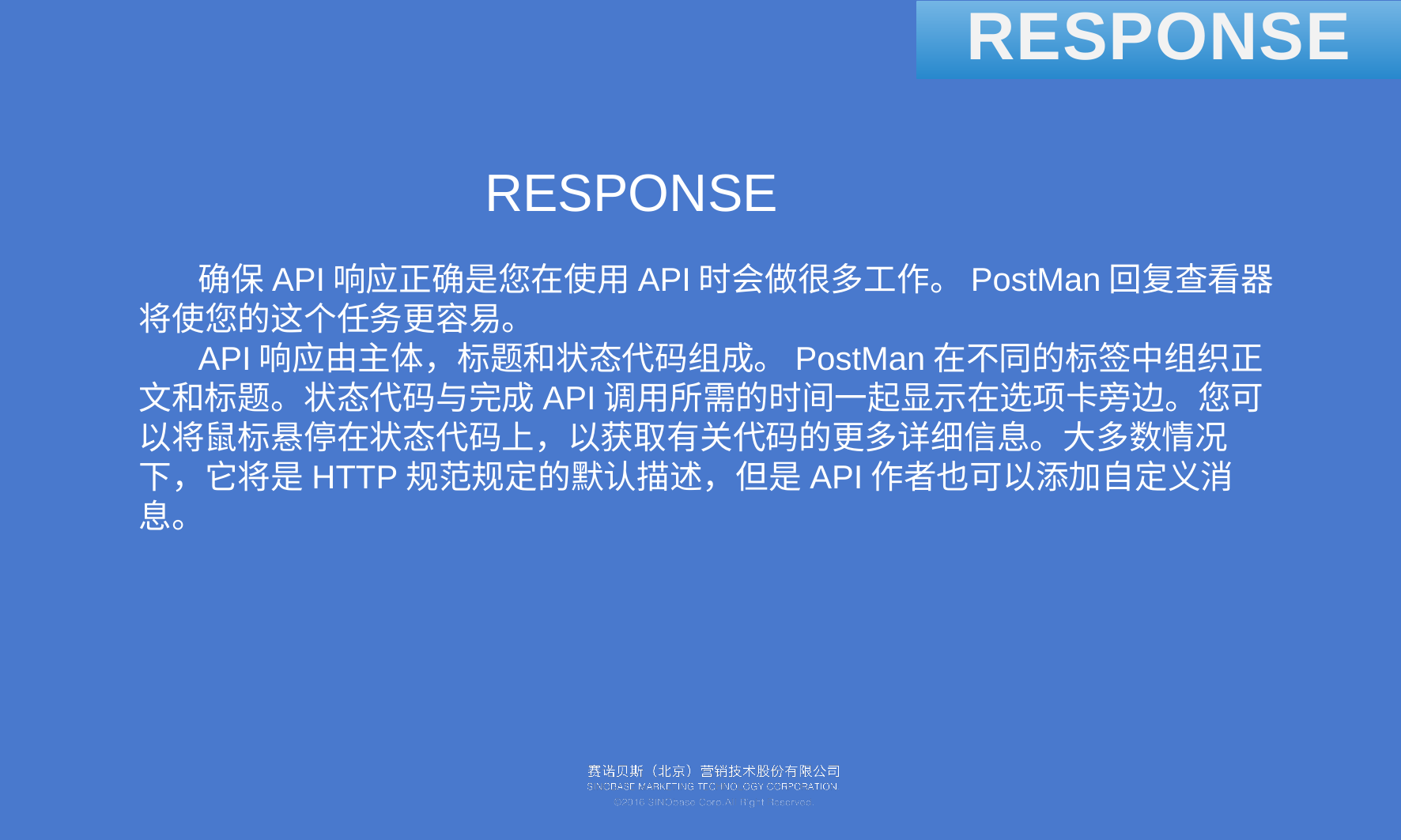

# RESPONSE
RESPONSE
确保API响应正确是您在使用API​​时会做很多工作。PostMan回复查看器将使您的这个任务更容易。
API响应由主体，标题和状态代码组成。PostMan在不同的标签中组织正文和标题。状态代码与完成API调用所需的时间一起显示在选项卡旁边。您可以将鼠标悬停在状态代码上，以获取有关代码的更多详细信息。大多数情况下，它将是HTTP规范规定的默认描述，但是API作者也可以添加自定义消息。